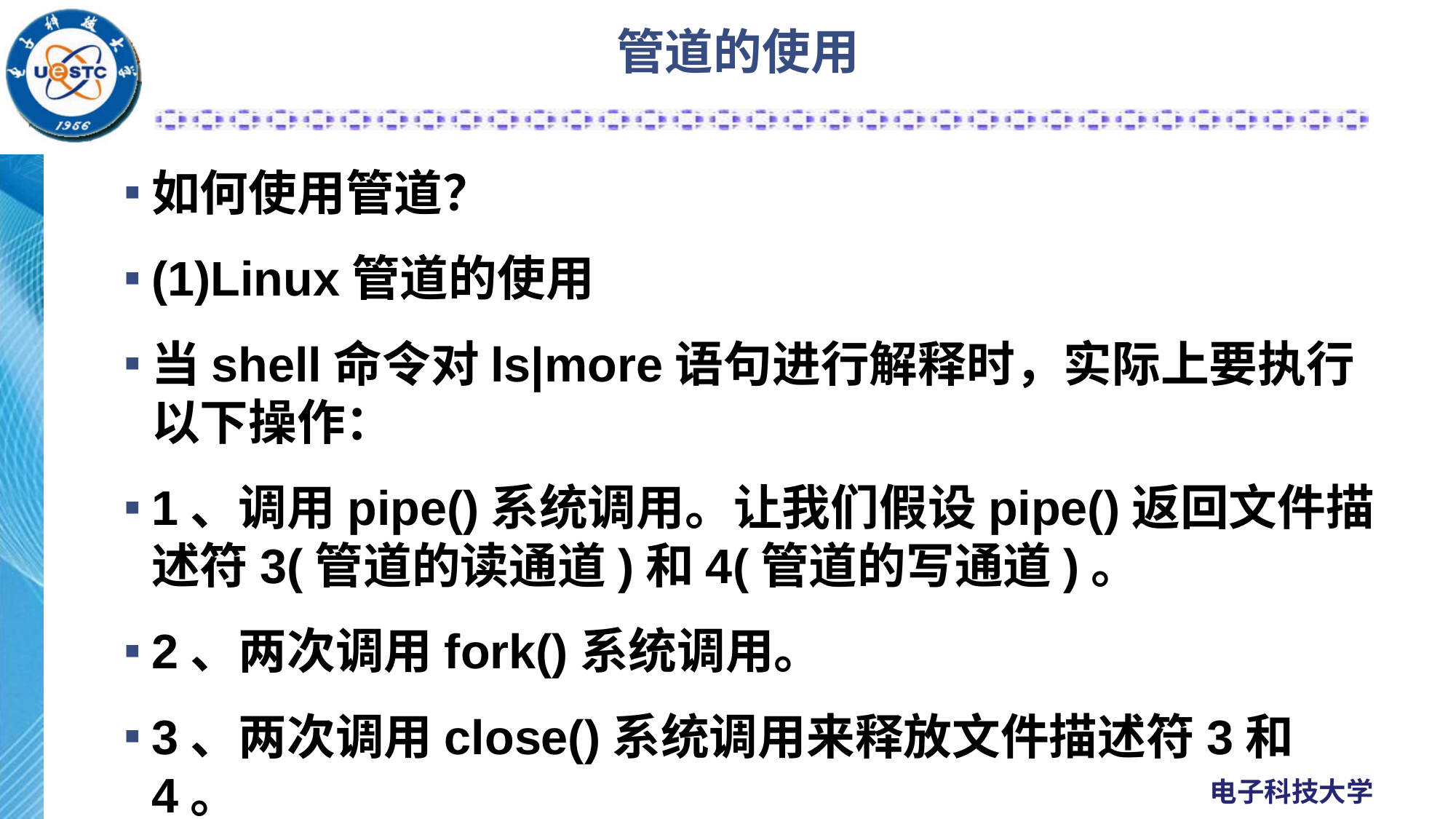

# 管道的使用
如何使用管道？
(1)Linux管道的使用
当shell命令对ls|more语句进行解释时，实际上要执行以下操作：
1、调用pipe()系统调用。让我们假设pipe()返回文件描述符3(管道的读通道)和4(管道的写通道)。
2、两次调用fork()系统调用。
3、两次调用close()系统调用来释放文件描述符3和4。